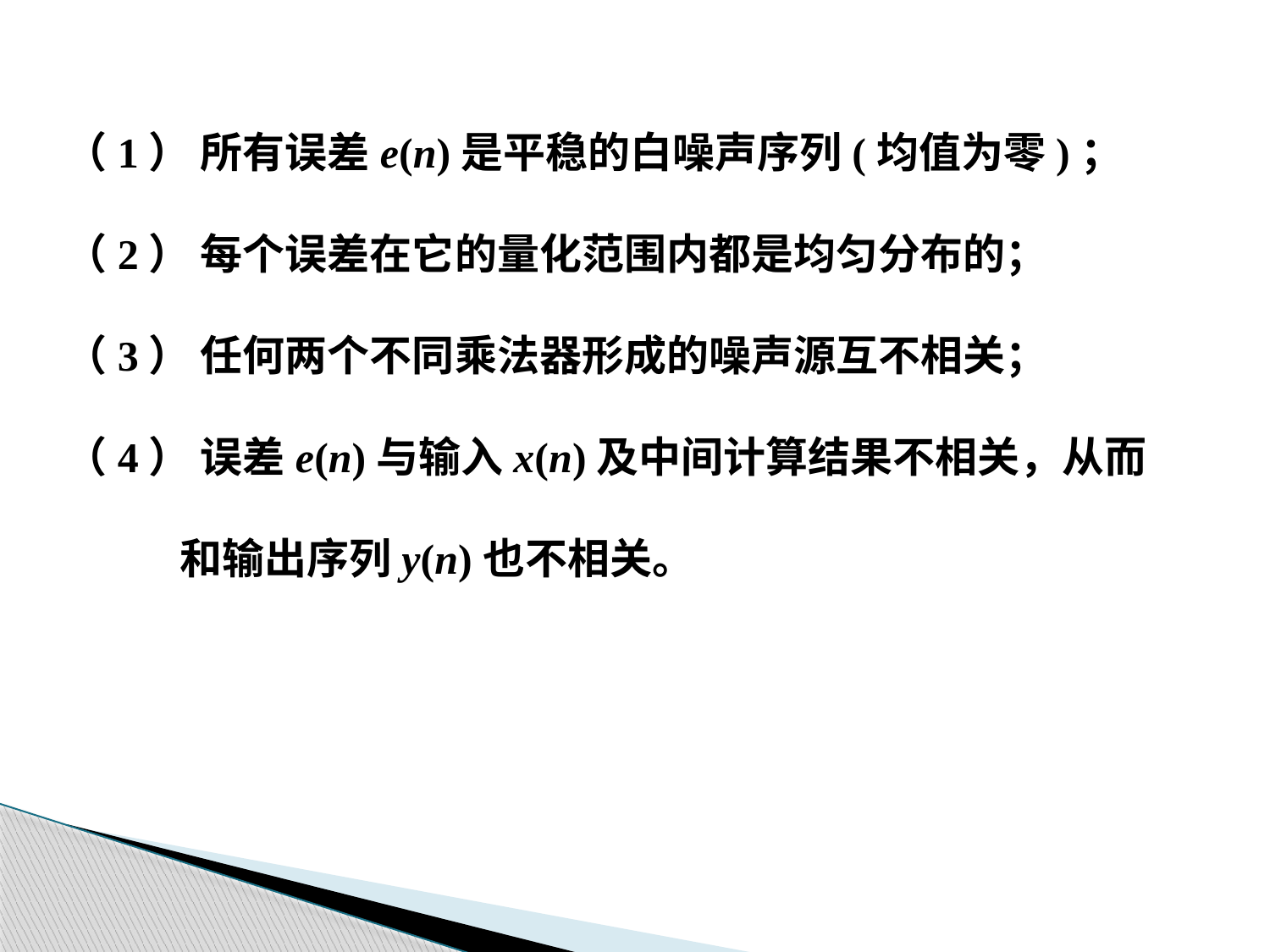

（1） 所有误差e(n)是平稳的白噪声序列(均值为零)；
（2） 每个误差在它的量化范围内都是均匀分布的；
（3） 任何两个不同乘法器形成的噪声源互不相关；
（4） 误差e(n)与输入x(n)及中间计算结果不相关，从而
           和输出序列y(n)也不相关。